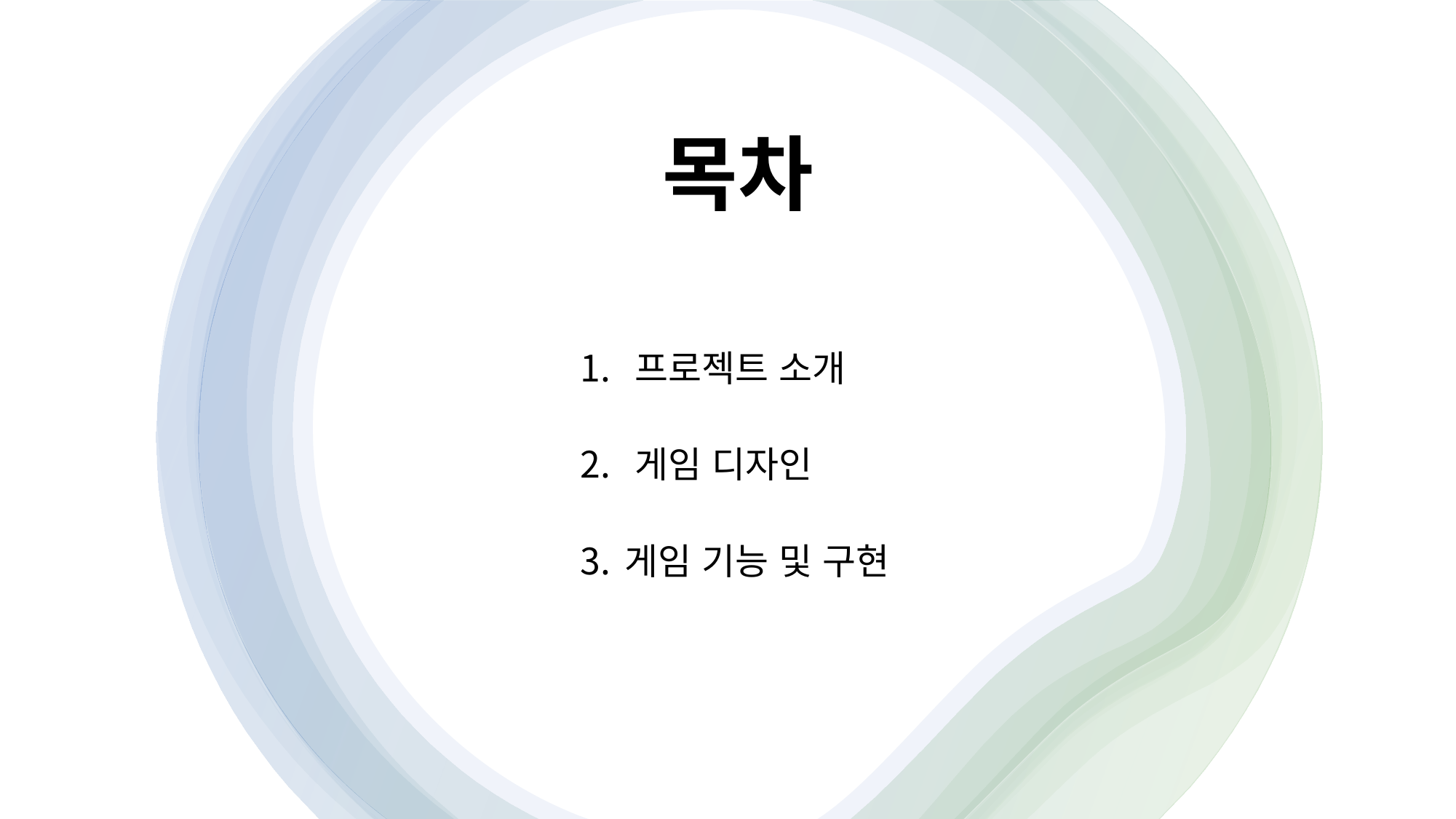

목차
프로젝트 소개
게임 디자인
게임 기능 및 구현